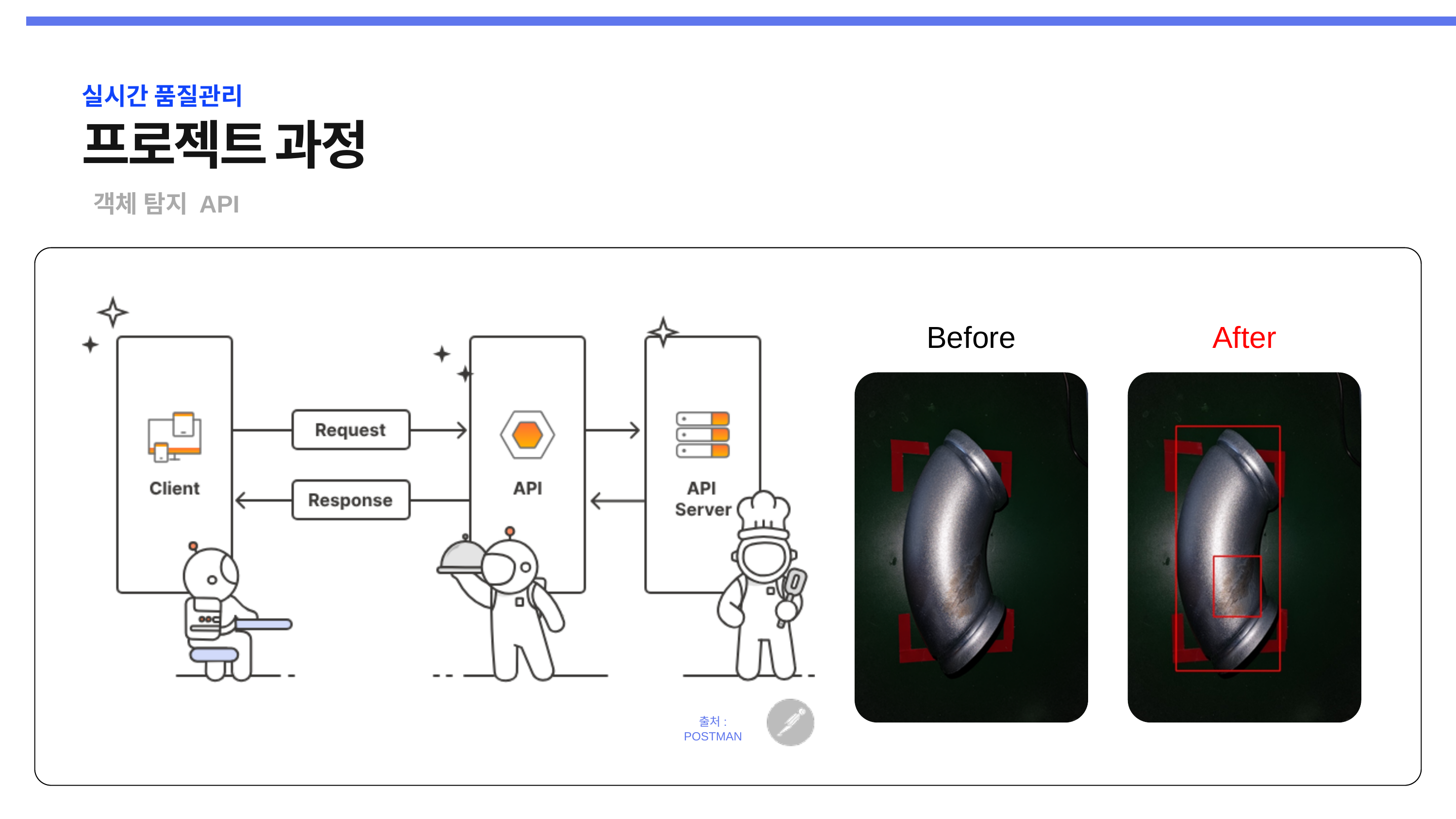

실시간 품질관리

프로젝트 과정

 객체 탐지 API

출처: POSTMAN
Before

After